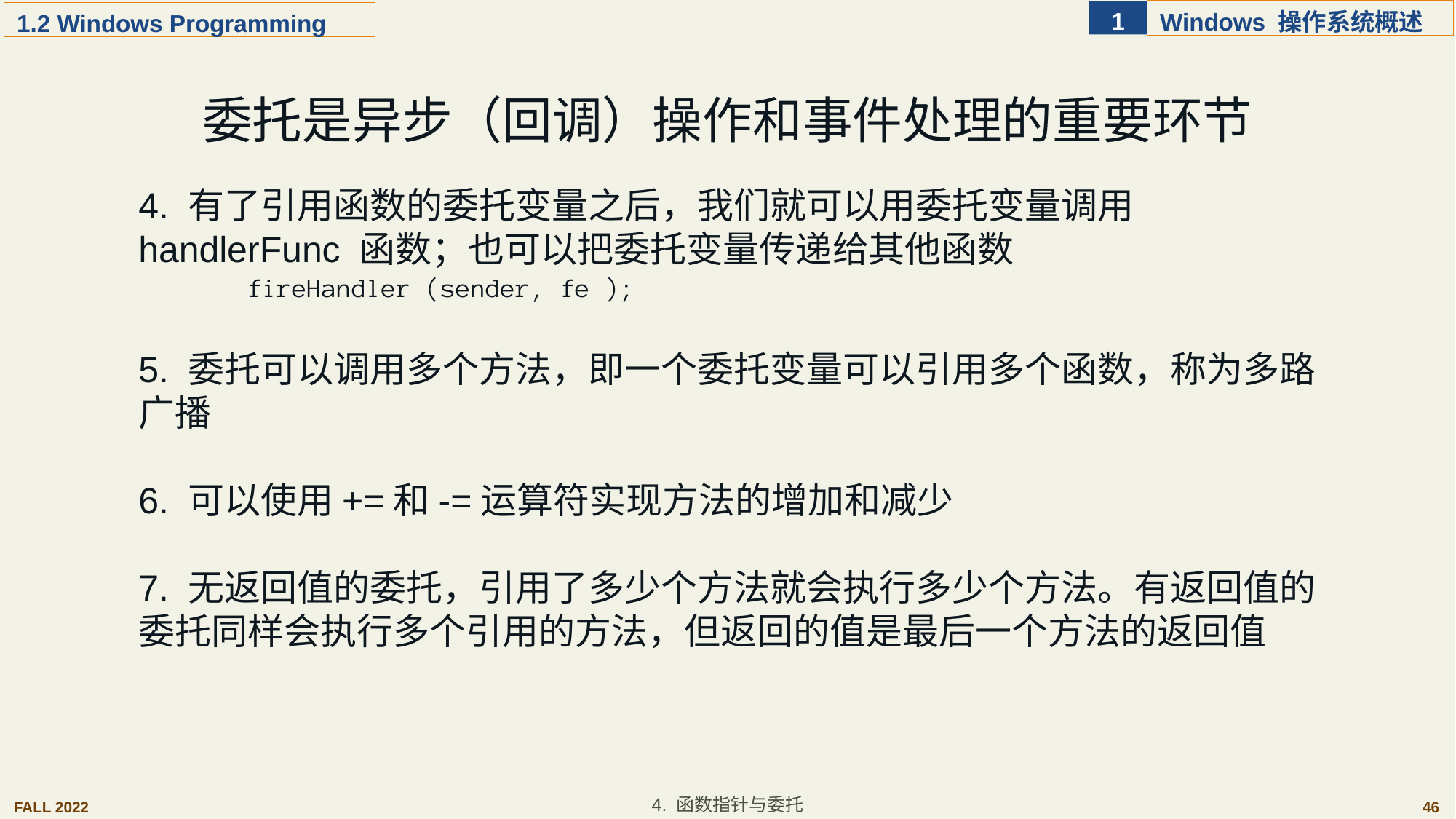

委托是异步（回调）操作和事件处理的重要环节
4. 有了引用函数的委托变量之后，我们就可以用委托变量调用handlerFunc 函数；也可以把委托变量传递给其他函数
	fireHandler (sender, fe );

5. 委托可以调用多个方法，即一个委托变量可以引用多个函数，称为多路广播

6. 可以使用+=和-=运算符实现方法的增加和减少

7. 无返回值的委托，引用了多少个方法就会执行多少个方法。有返回值的委托同样会执行多个引用的方法，但返回的值是最后一个方法的返回值
4. 函数指针与委托